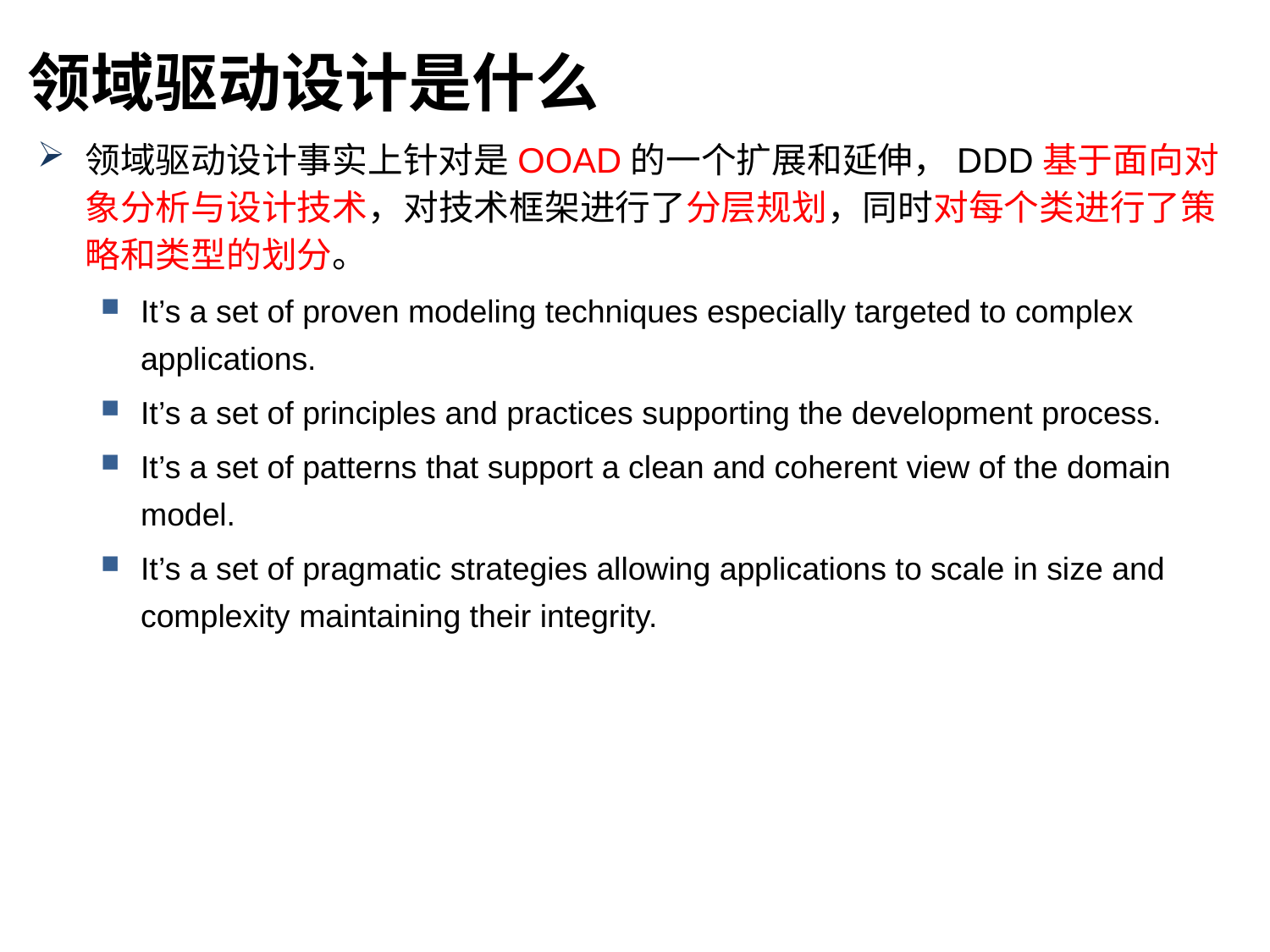

领域驱动设计是什么
领域驱动设计事实上针对是OOAD的一个扩展和延伸，DDD基于面向对象分析与设计技术，对技术框架进行了分层规划，同时对每个类进行了策略和类型的划分。
It’s a set of proven modeling techniques especially targeted to complex applications.
It’s a set of principles and practices supporting the development process.
It’s a set of patterns that support a clean and coherent view of the domain model.
It’s a set of pragmatic strategies allowing applications to scale in size and complexity maintaining their integrity.